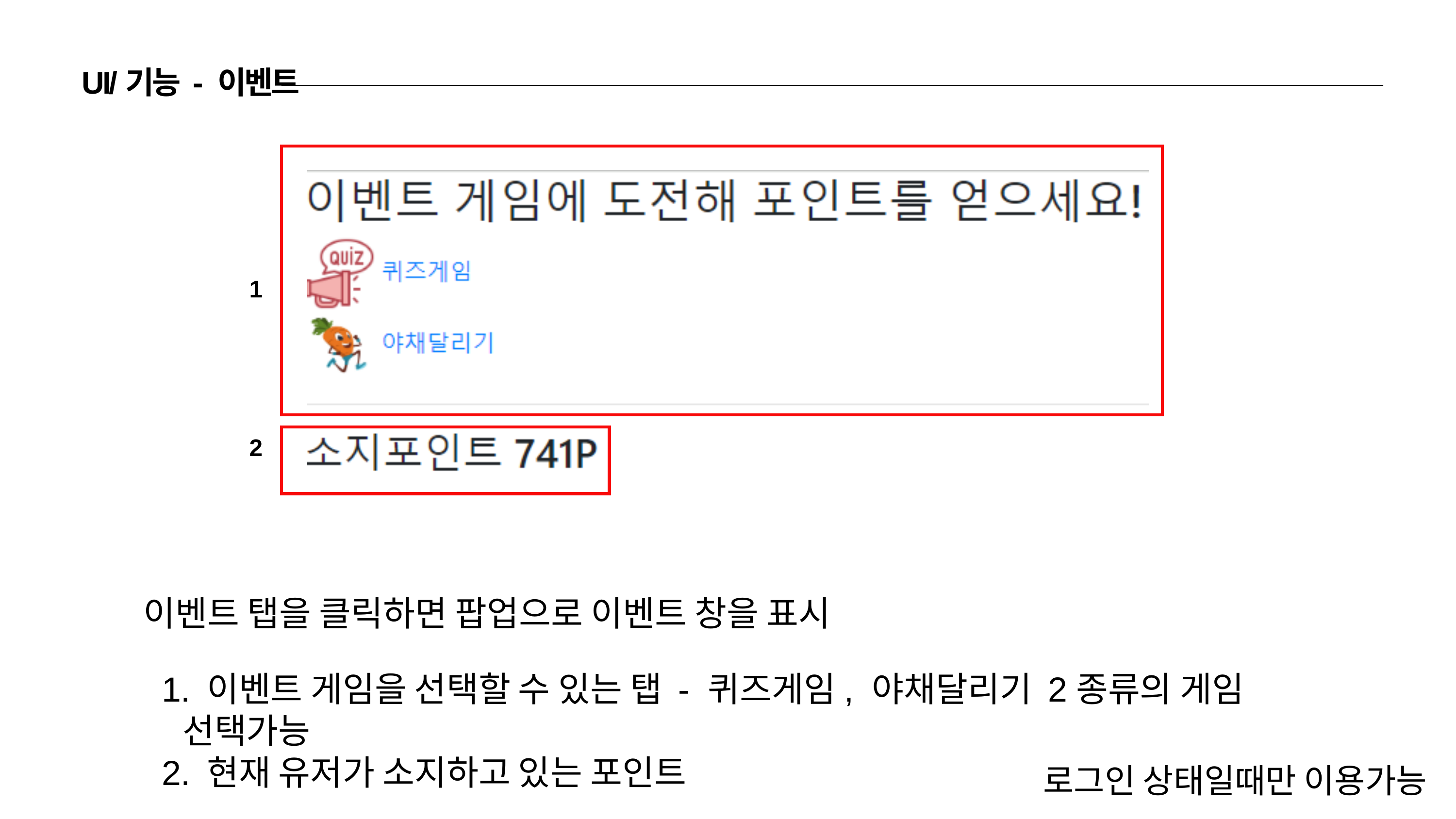

UI/기능 - 이벤트

1

2
이벤트 탭을 클릭하면 팝업으로 이벤트 창을 표시
 이벤트 게임을 선택할 수 있는 탭 - 퀴즈게임, 야채달리기 2종류의 게임 선택가능
 현재 유저가 소지하고 있는 포인트
로그인 상태일때만 이용가능